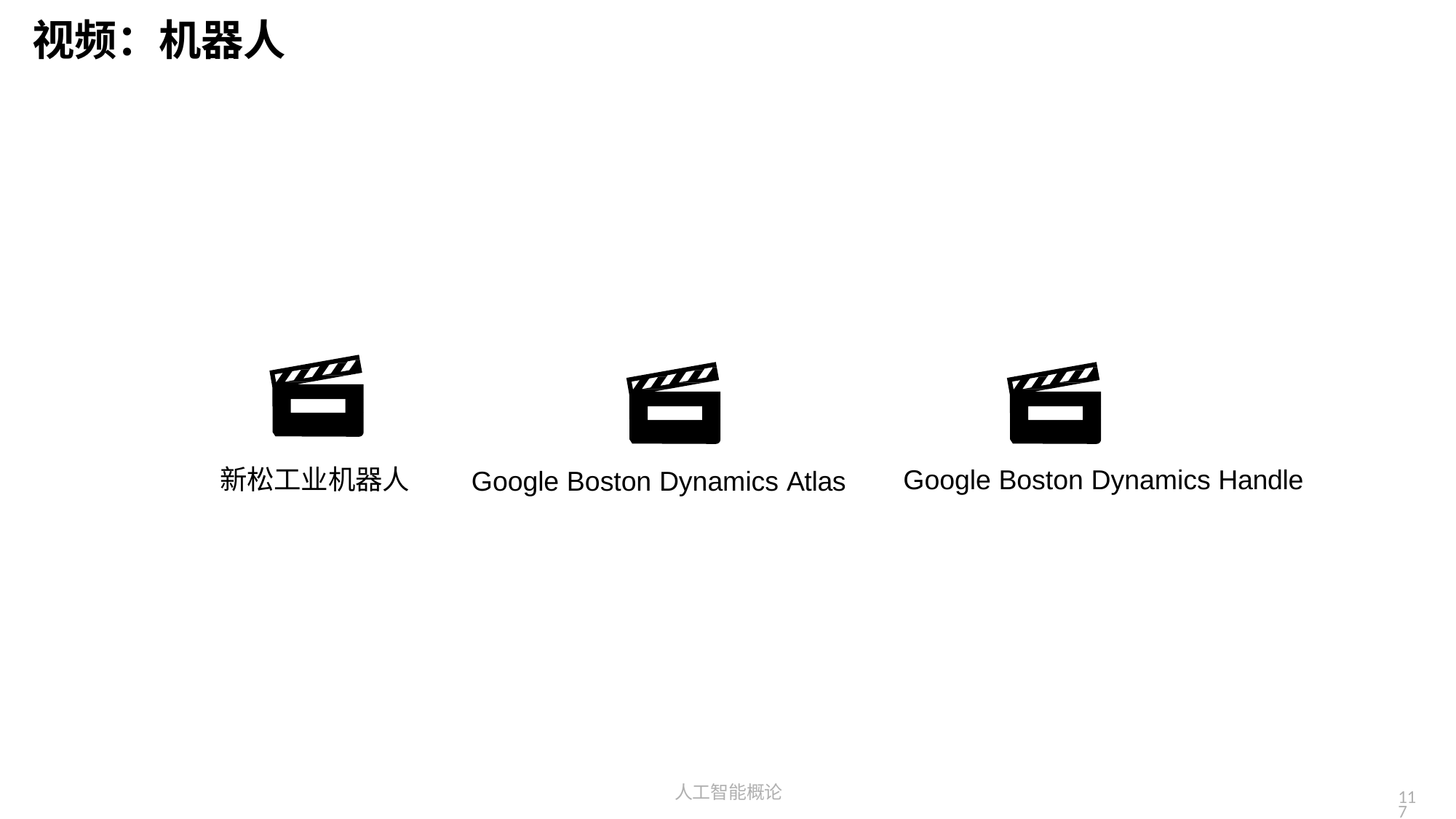

# 视频：机器人

新松工业机器人
Google Boston Dynamics Handle
Google Boston Dynamics Atlas
人工智能概论
117